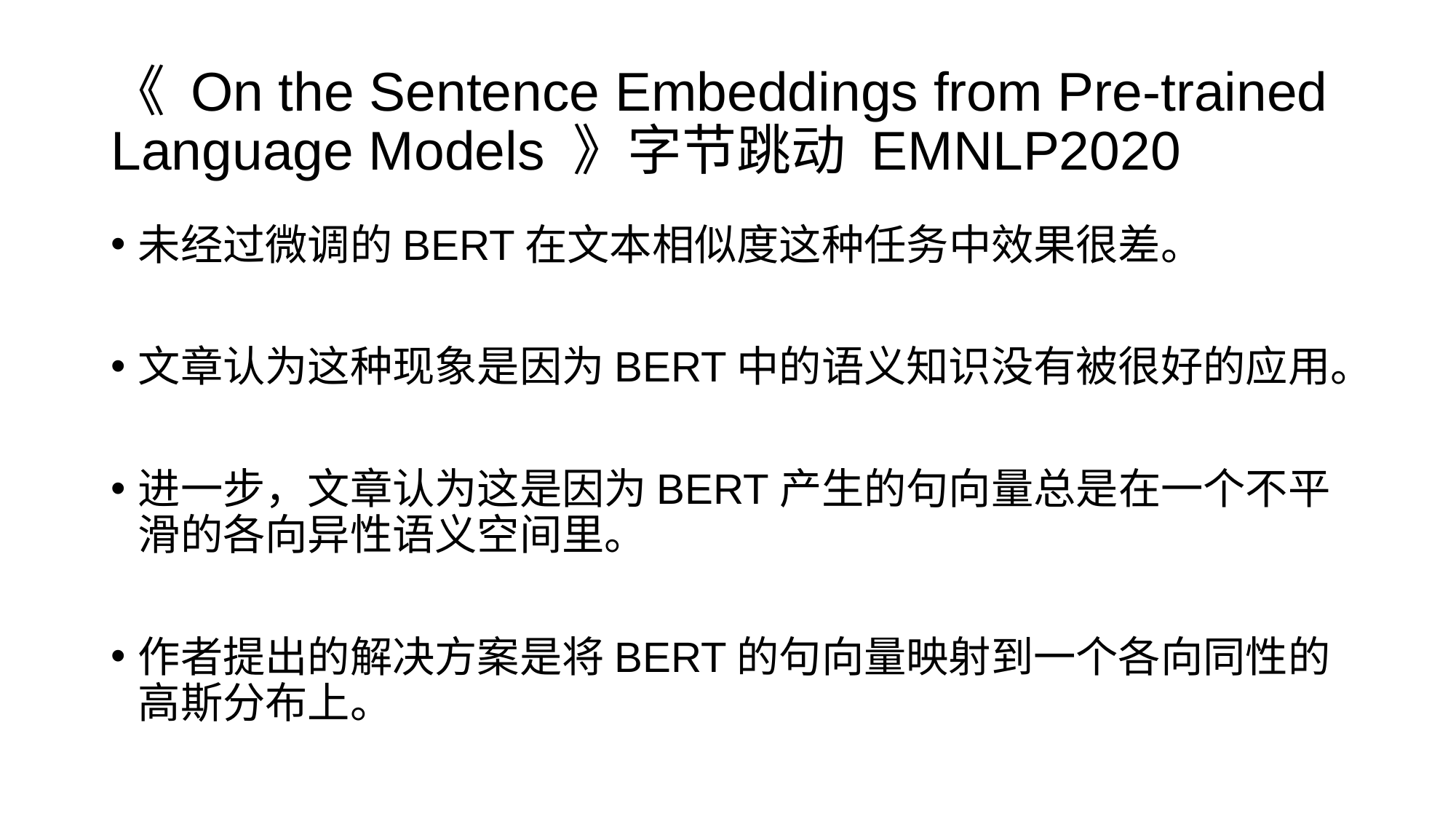

# 《 On the Sentence Embeddings from Pre-trained Language Models 》字节跳动 EMNLP2020
未经过微调的BERT在文本相似度这种任务中效果很差。

文章认为这种现象是因为BERT中的语义知识没有被很好的应用。

进一步，文章认为这是因为BERT产生的句向量总是在一个不平滑的各向异性语义空间里。

作者提出的解决方案是将BERT的句向量映射到一个各向同性的高斯分布上。